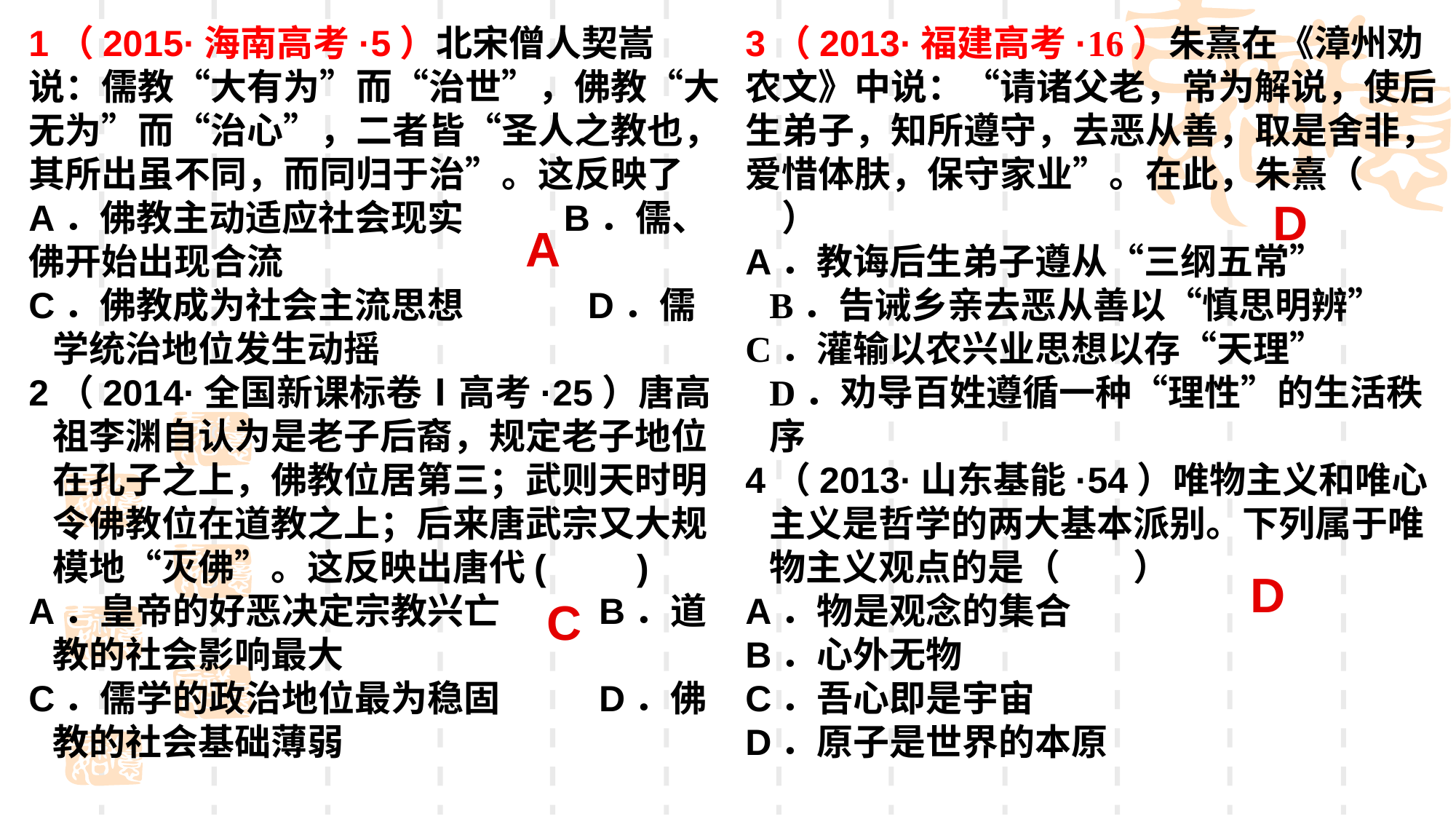

1（2015·海南高考·5）北宋僧人契嵩说：儒教“大有为”而“治世”，佛教“大无为”而“治心”，二者皆“圣人之教也，其所出虽不同，而同归于治”。这反映了 A．佛教主动适应社会现实	           B．儒、佛开始出现合流C．佛教成为社会主流思想	           D．儒学统治地位发生动摇
2（2014·全国新课标卷Ⅰ高考·25）唐高祖李渊自认为是老子后裔，规定老子地位在孔子之上，佛教位居第三；武则天时明令佛教位在道教之上；后来唐武宗又大规模地“灭佛”。这反映出唐代(　　)
A．皇帝的好恶决定宗教兴亡           B．道教的社会影响最大
C．儒学的政治地位最为稳固           D．佛教的社会基础薄弱
3（2013·福建高考·16）朱熹在《漳州劝农文》中说：“请诸父老，常为解说，使后生弟子，知所遵守，去恶从善，取是舍非，爱惜体肤，保守家业”。在此，朱熹（　　）A．教诲后生弟子遵从“三纲五常”     B．告诫乡亲去恶从善以“慎思明辨”
C．灌输以农兴业思想以存“天理”     D．劝导百姓遵循一种“理性”的生活秩序
4（2013·山东基能·54）唯物主义和唯心主义是哲学的两大基本派别。下列属于唯物主义观点的是（　　）
A．物是观念的集合
B．心外无物
C．吾心即是宇宙
D．原子是世界的本原
D
A
D
C